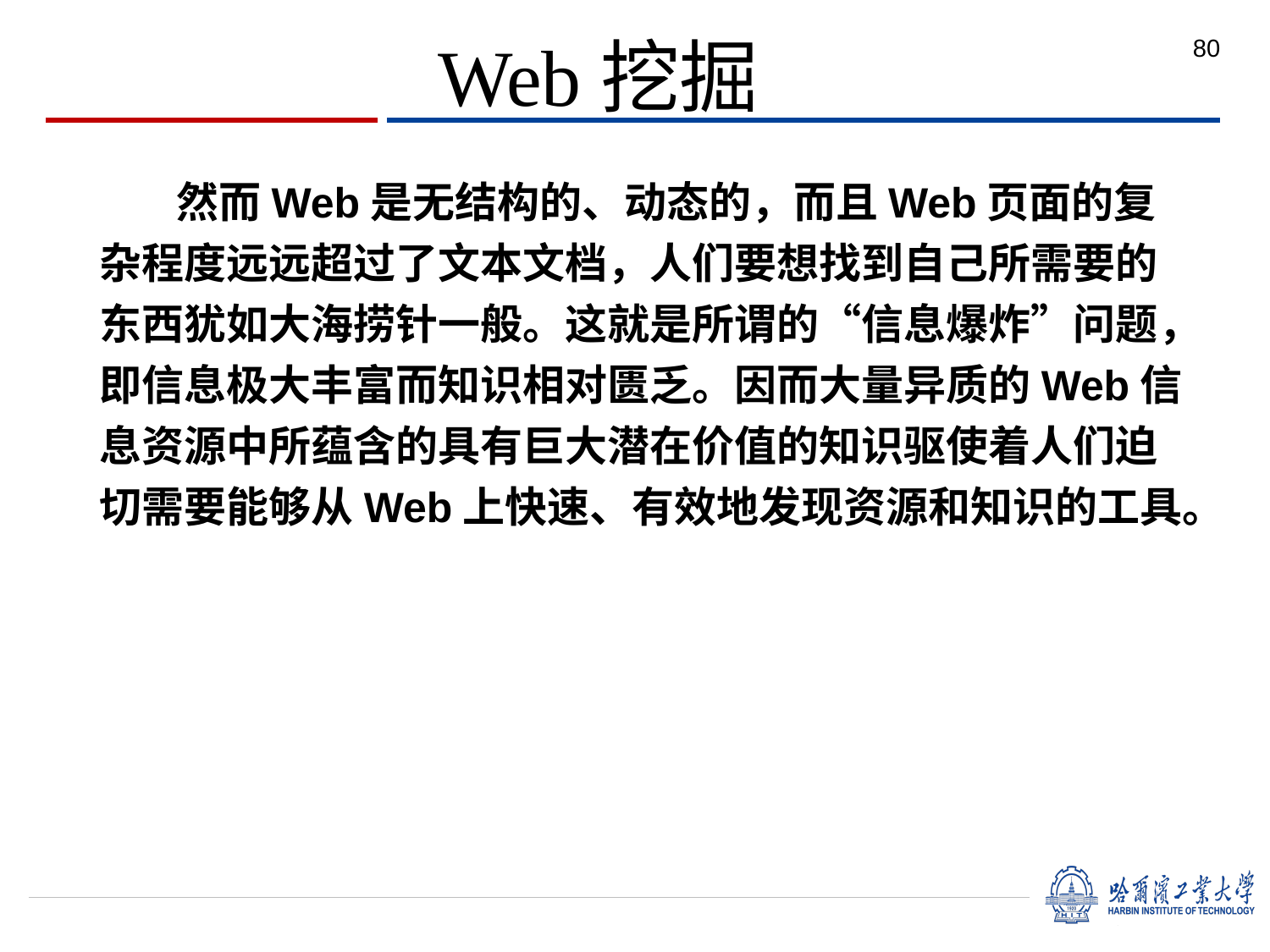

# Web挖掘
80
       然而Web是无结构的、动态的，而且Web页面的复杂程度远远超过了文本文档，人们要想找到自己所需要的东西犹如大海捞针一般。这就是所谓的“信息爆炸”问题，即信息极大丰富而知识相对匮乏。因而大量异质的Web信息资源中所蕴含的具有巨大潜在价值的知识驱使着人们迫切需要能够从Web上快速、有效地发现资源和知识的工具。